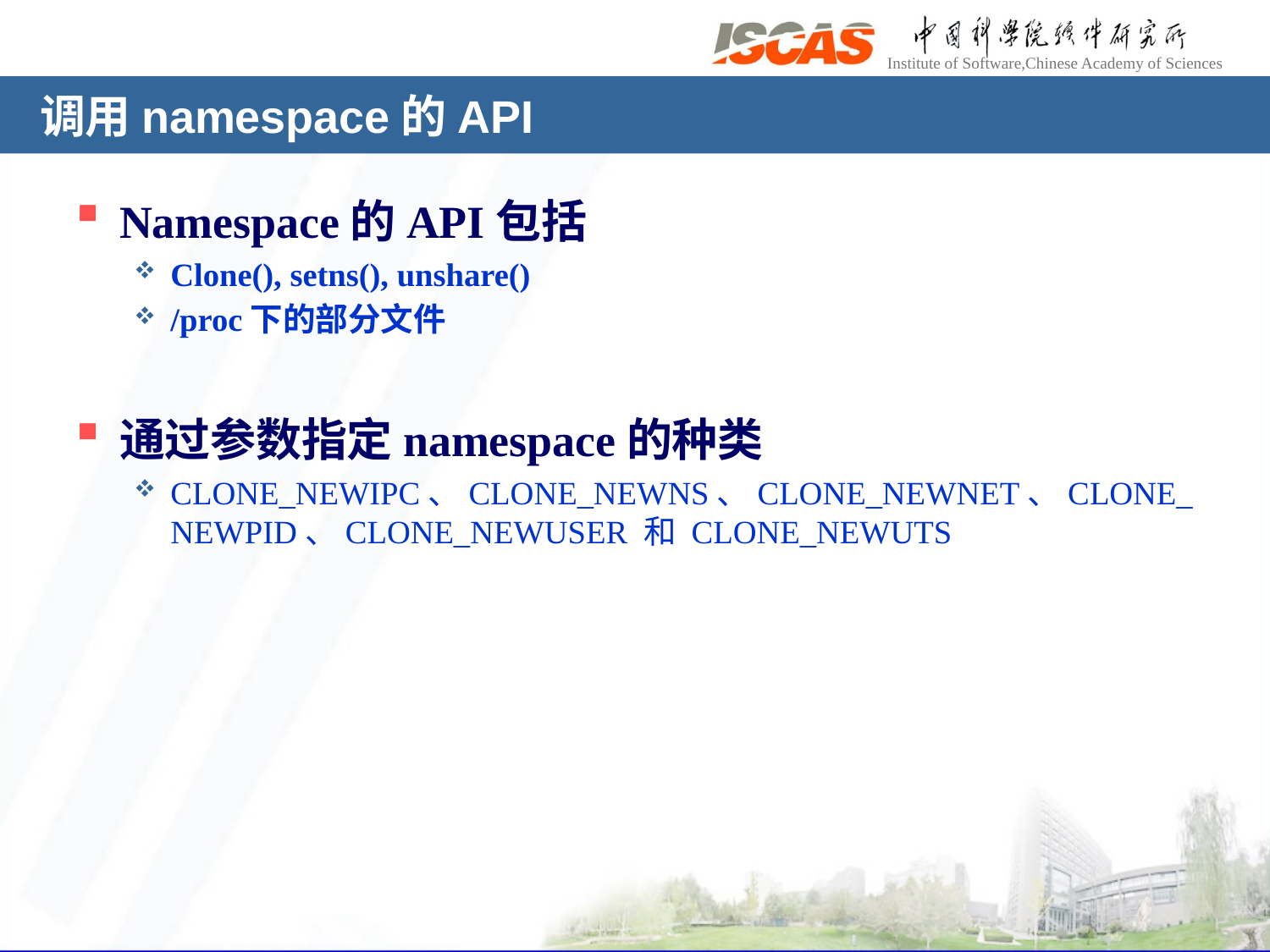

# 调用namespace的API
Namespace的API包括
Clone(), setns(), unshare()
/proc下的部分文件

通过参数指定namespace的种类
CLONE_NEWIPC、CLONE_NEWNS、CLONE_NEWNET、CLONE_NEWPID、CLONE_NEWUSER 和 CLONE_NEWUTS